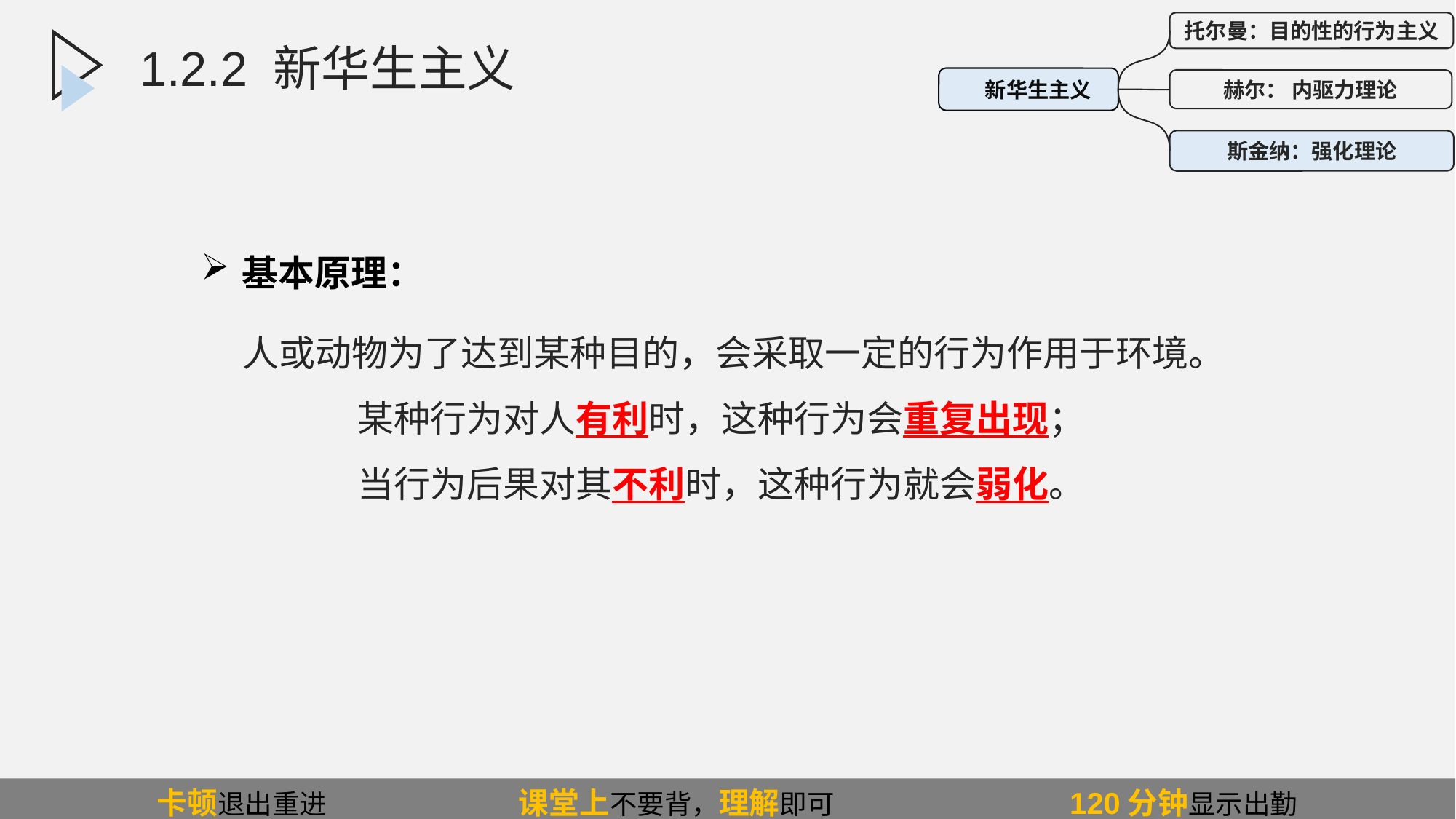

托尔曼：目的性的行为主义
赫尔： 内驱力理论
斯金纳：强化理论
   新华生主义
1.2.2 新华生主义
基本原理：
人或动物为了达到某种目的，会采取一定的行为作用于环境。
             某种行为对人有利时，这种行为会重复出现；
             当行为后果对其不利时，这种行为就会弱化。